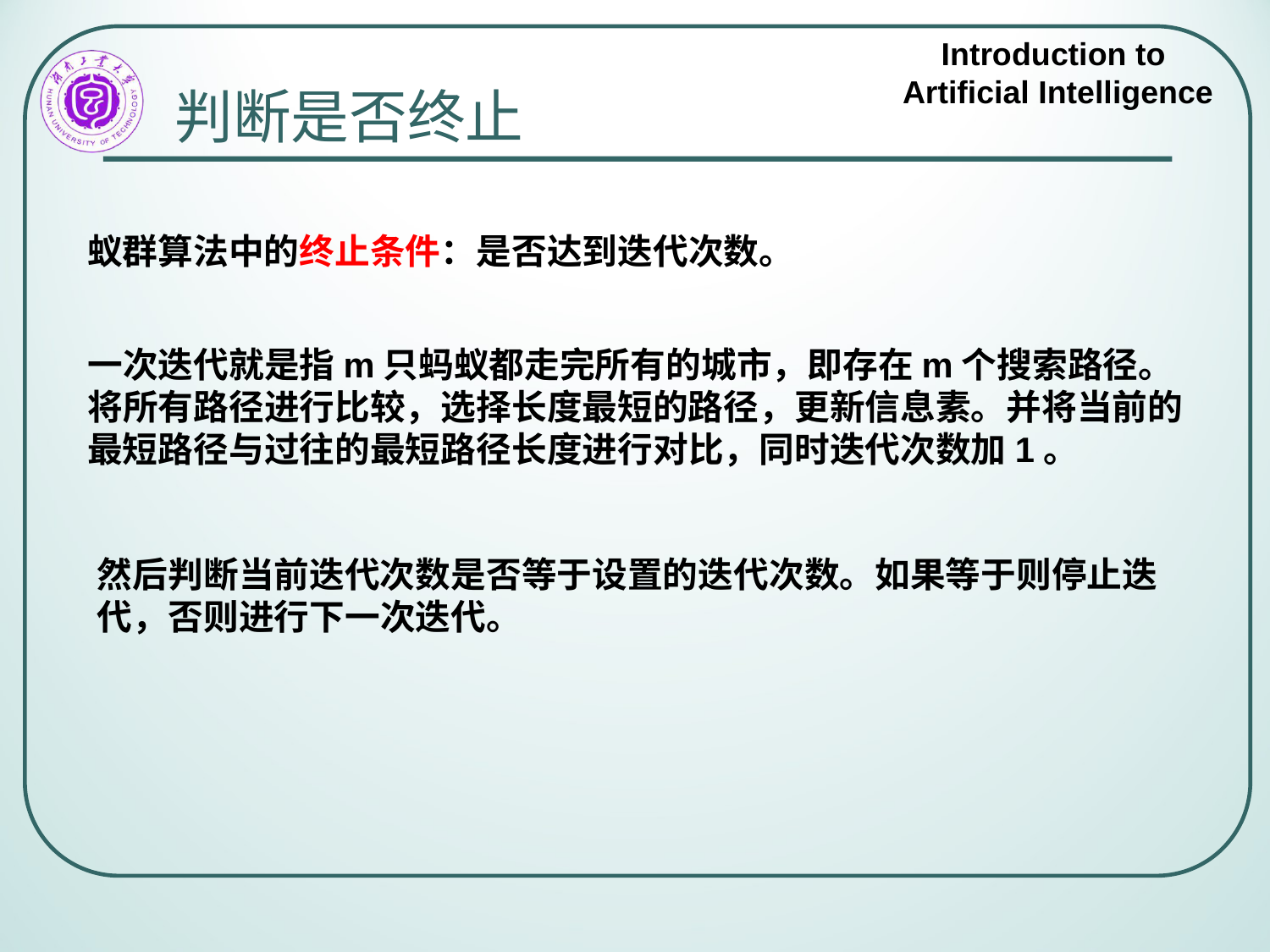

# 判断是否终止
蚁群算法中的终止条件：是否达到迭代次数。
一次迭代就是指m只蚂蚁都走完所有的城市，即存在m个搜索路径。将所有路径进行比较，选择长度最短的路径，更新信息素。并将当前的最短路径与过往的最短路径长度进行对比，同时迭代次数加1。
然后判断当前迭代次数是否等于设置的迭代次数。如果等于则停止迭代，否则进行下一次迭代。